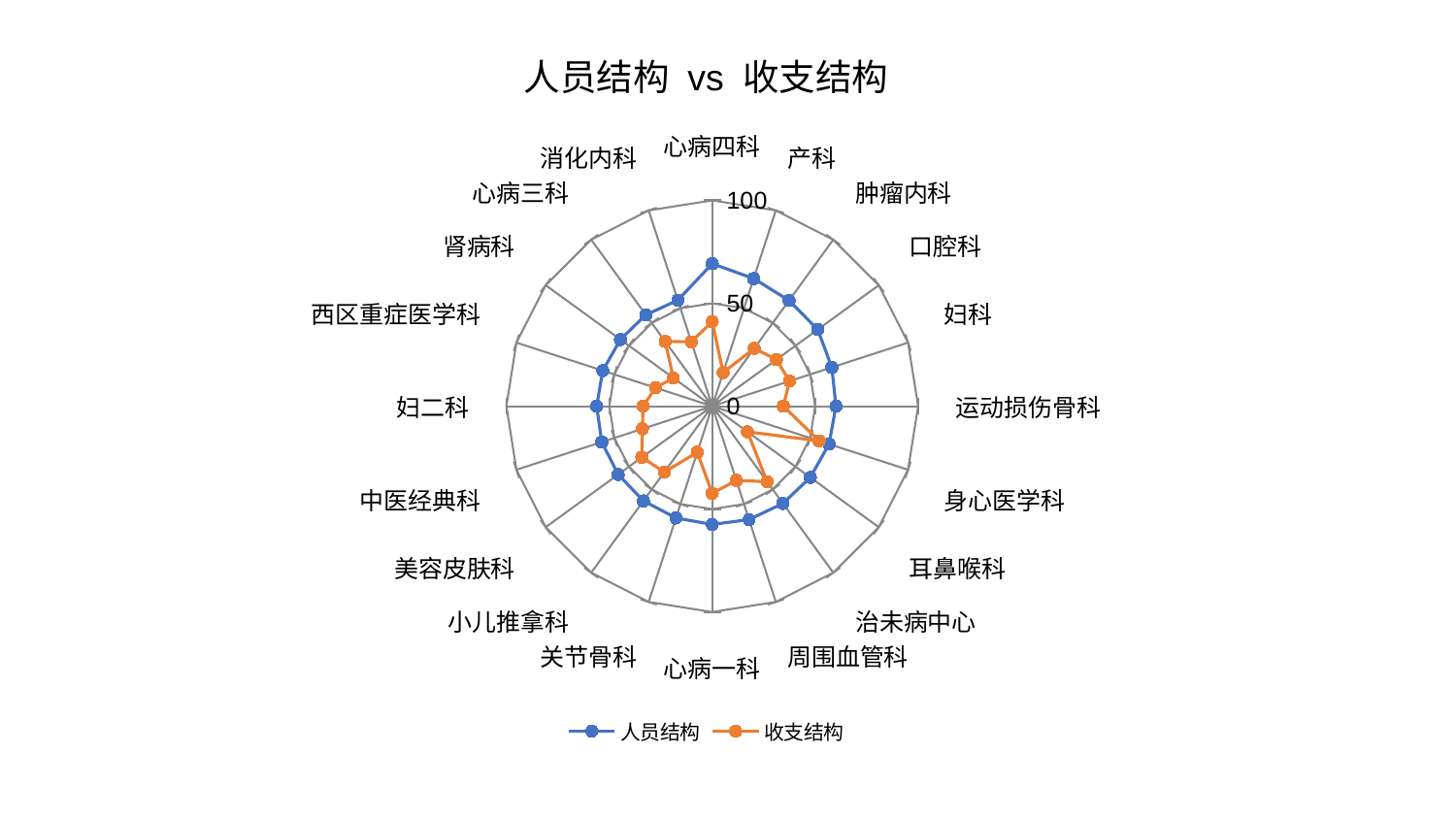

### Chart: 人员结构 vs 收支结构

| Category | 人员结构 | 收支结构 |
|---|---|---|
| 心病四科 | 69.23720780854573 | 41.10037053160936 |
| 产科 | 65.2022616928499 | 17.16161285043209 |
| 肿瘤内科 | 63.491950757433834 | 34.755662261739566 |
| 口腔科 | 63.37037242826741 | 38.55070421064875 |
| 妇科 | 61.086720803491005 | 39.48042100879789 |
| 运动损伤骨科 | 60.115043979827135 | 34.56909129186009 |
| 身心医学科 | 59.64794667097261 | 54.63128821625712 |
| 耳鼻喉科 | 58.894965933746256 | 21.208695906216455 |
| 治未病中心 | 58.398248625496834 | 45.35239472497816 |
| 周围血管科 | 57.937809118970755 | 37.90879591683703 |
| 心病一科 | 57.461724483840506 | 42.35886147975553 |
| 关节骨科 | 57.10061010983095 | 23.544227465632027 |
| 小儿推拿科 | 56.868012098904686 | 39.567237989326166 |
| 美容皮肤科 | 56.48818315404143 | 42.26236787875796 |
| 中医经典科 | 56.422255840893115 | 35.67579187503295 |
| 妇二科 | 56.14719342753697 | 33.59422770175393 |
| 西区重症医学科 | 55.926205030949816 | 28.972428777974564 |
| 肾病科 | 55.14497234259284 | 23.334883563806333 |
| 心病三科 | 54.87118916624698 | 38.928725525963586 |
| 消化内科 | 54.15362271926385 | 32.89360865925496 |
28